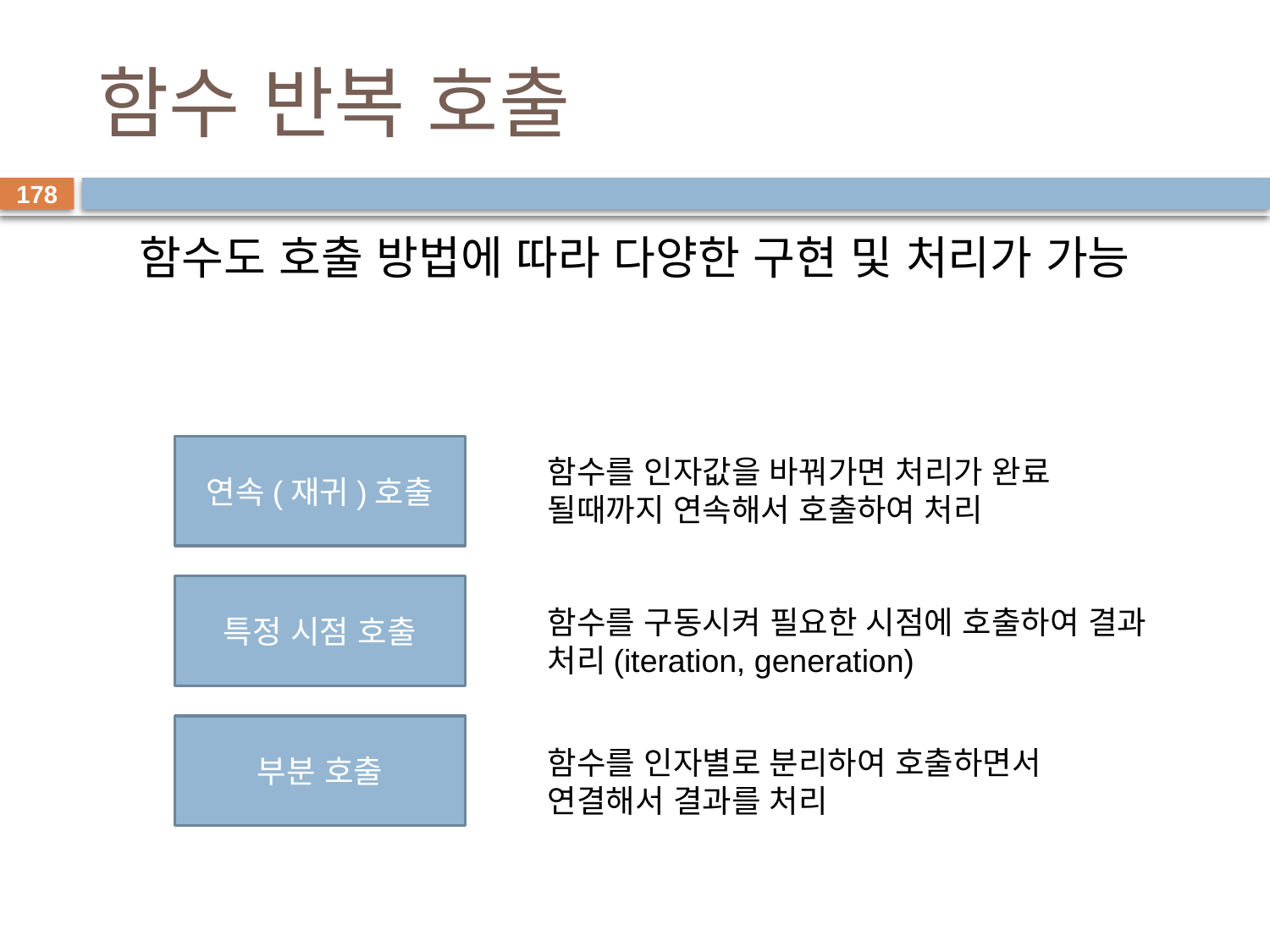

# 함수 반복 호출
178
함수도 호출 방법에 따라 다양한 구현 및 처리가 가능
연속(재귀)호출
함수를 인자값을 바꿔가면 처리가 완료 될때까지 연속해서 호출하여 처리
특정 시점 호출
함수를 구동시켜 필요한 시점에 호출하여 결과 처리(iteration, generation)
부분 호출
함수를 인자별로 분리하여 호출하면서 연결해서 결과를 처리